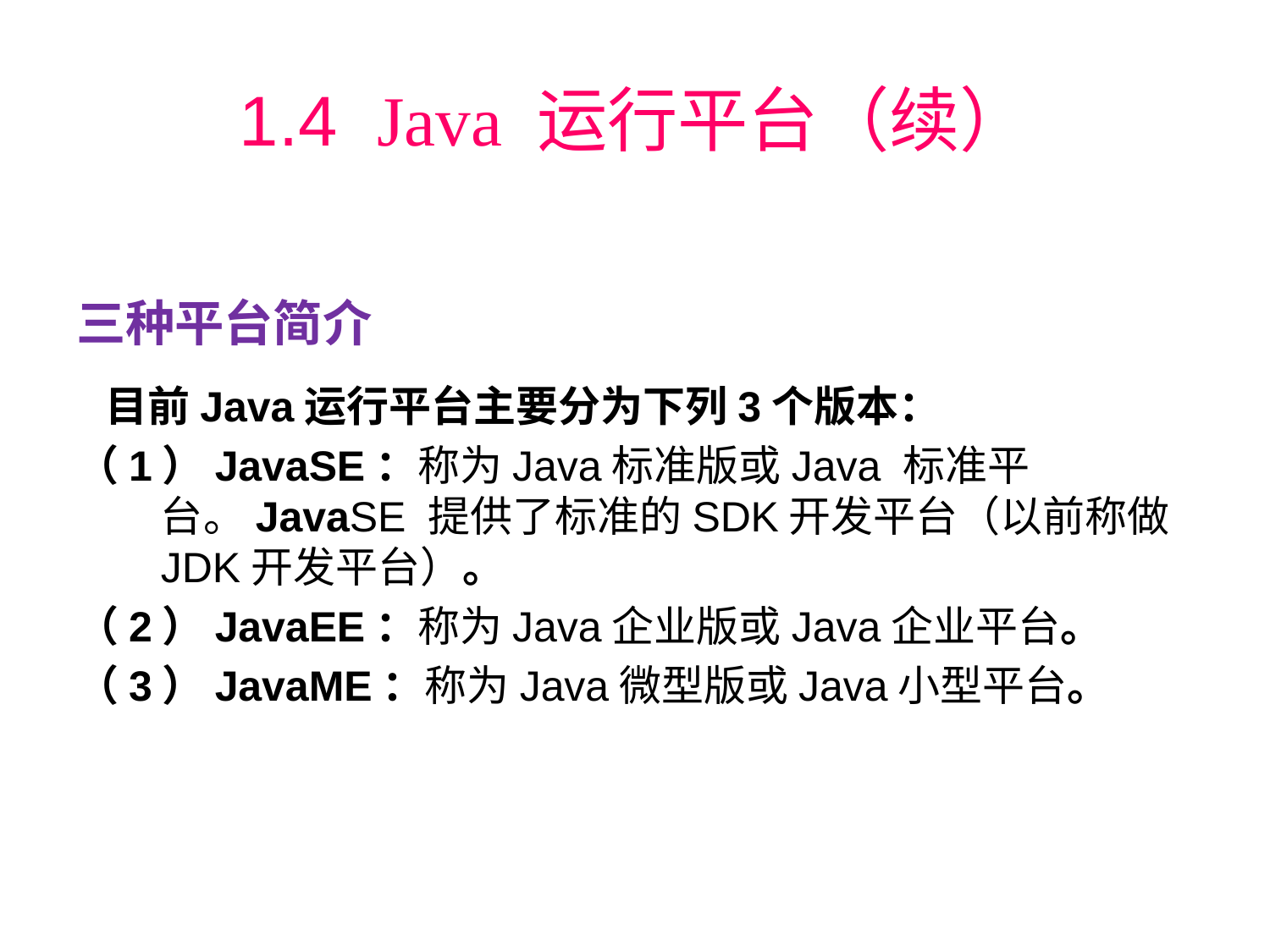

# 1.4  Java 运行平台（续）
三种平台简介

  目前Java运行平台主要分为下列3个版本：
（1）JavaSE：称为Java标准版或Java 标准平台。JavaSE 提供了标准的SDK开发平台（以前称做JDK开发平台）。
（2）JavaEE：称为Java企业版或Java企业平台。
（3）JavaME：称为Java微型版或Java小型平台。